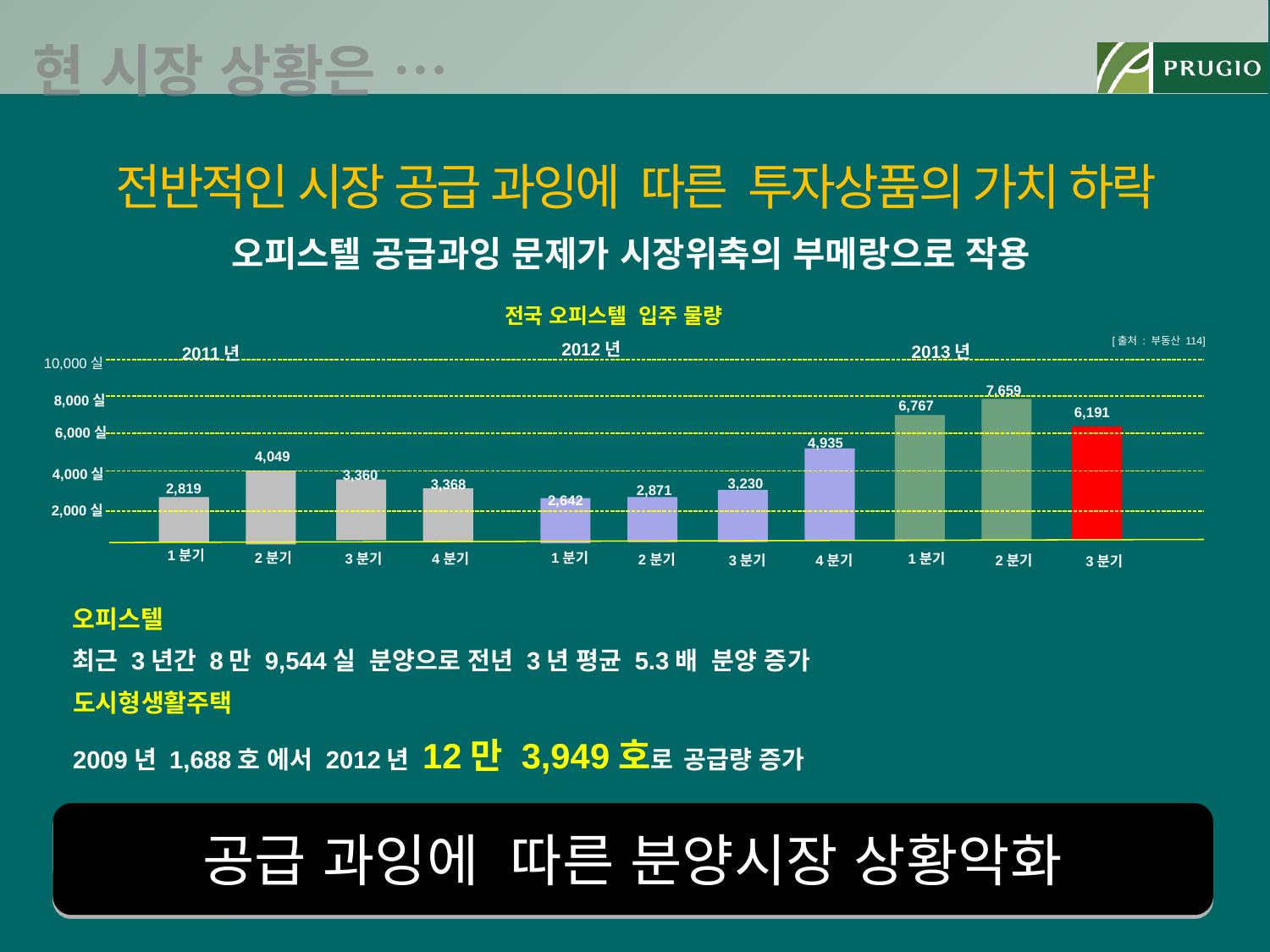

현 시장 상황은 …
전반적인 시장 공급 과잉에  따른  투자상품의 가치 하락
오피스텔 공급과잉 문제가 시장위축의 부메랑으로 작용
전국 오피스텔  입주 물량
[출처 : 부동산 114]
2012년
2013년
2011년
10,000실
7,659
8,000실
6,767
6,191

6,000실

4,935

4,049

4,000실
3,360
3,230
3,368
2,819

2,871

2,642

2,000실

 1분기
 2분기
 1분기
 4분기
 1분기
 3분기
 2분기
 2분기
 3분기
 4분기
 3분기
오피스텔
최근 3년간 8만 9,544실  분양으로 전년 3년 평균 5.3배  분양 증가

도시형생활주택
2009년 1,688호 에서 2012년 12만 3,949호로 공급량 증가
공급 과잉에  따른 분양시장 상황악화